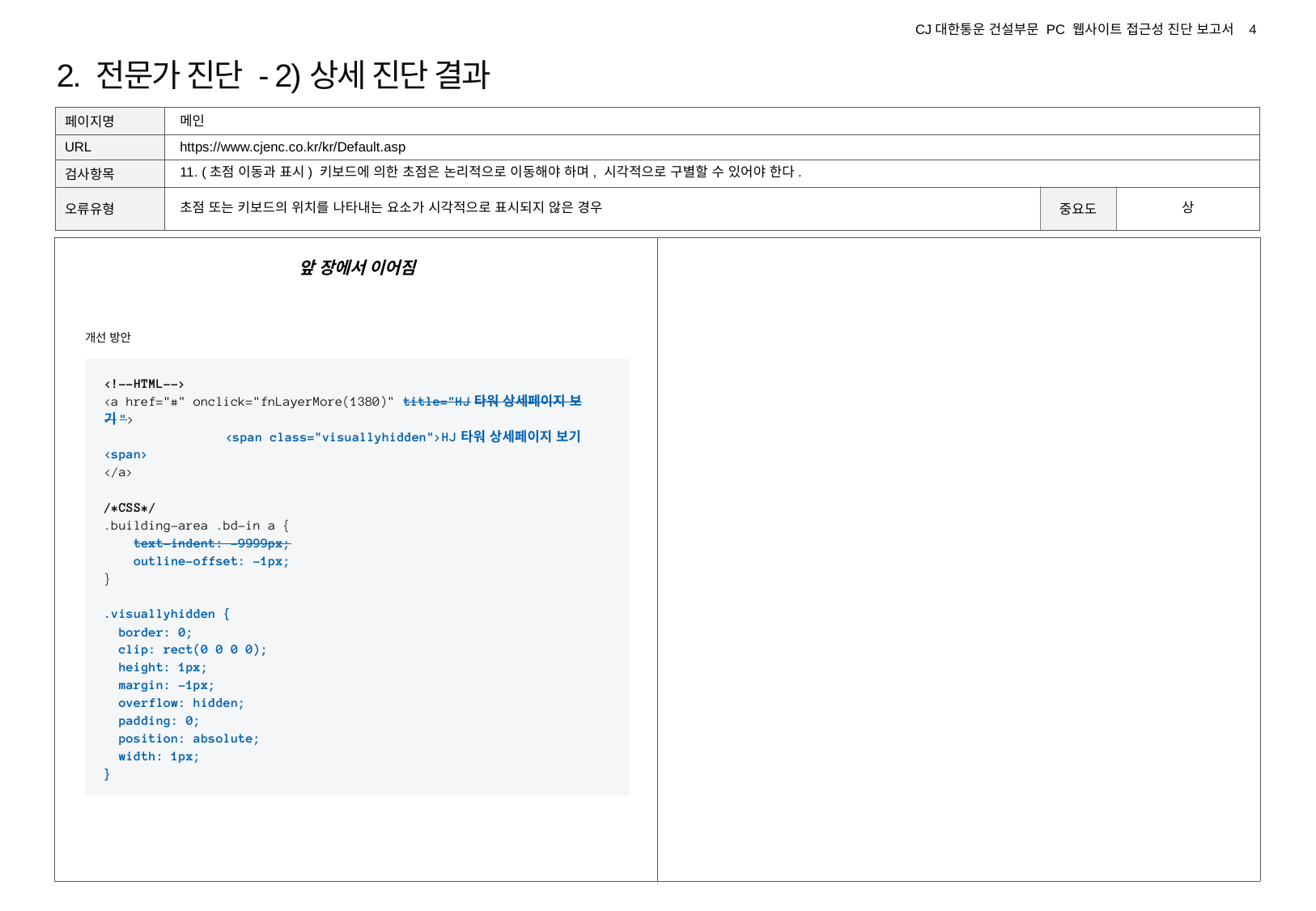

# 2. 전문가 진단 - 2)상세 진단 결과
메인
https://www.cjenc.co.kr/kr/Default.asp
11. (초점 이동과 표시) 키보드에 의한 초점은 논리적으로 이동해야 하며, 시각적으로 구별할 수 있어야 한다.
초점 또는 키보드의 위치를 나타내는 요소가 시각적으로 표시되지 않은 경우
상
앞 장에서 이어짐
개선 방안
<!--HTML-->
<a href="#" onclick="fnLayerMore(1380)" title="HJ타워 상세페이지 보기">
	<span class="visuallyhidden">HJ타워 상세페이지 보기<span>
</a>

/*CSS*/
.building-area .bd-in a {
    text-indent: -9999px;
    outline-offset: -1px;
}

.visuallyhidden {
  border: 0;
  clip: rect(0 0 0 0);
  height: 1px;
  margin: -1px;
  overflow: hidden;
  padding: 0;
  position: absolute;
  width: 1px;
}